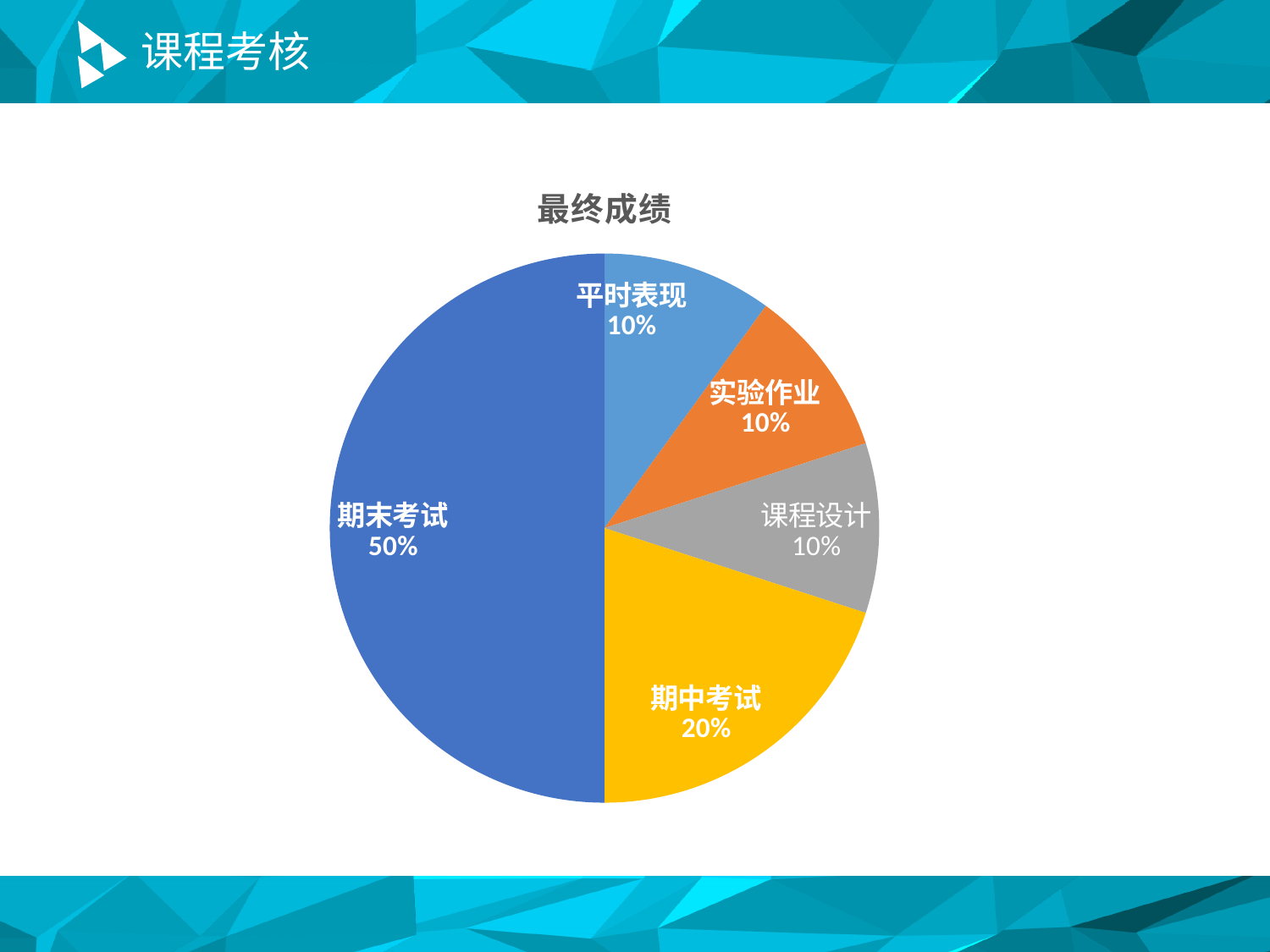

# 课程考核

### Chart: 最终成绩

| Category | 成绩 |
|---|---|
| 平时表现 | 0.1 |
| 实验作业 | 0.1 |
| 课程设计 | 0.1 |
| 期中考试 | 0.2 |
| 期末考试 | 0.5 |